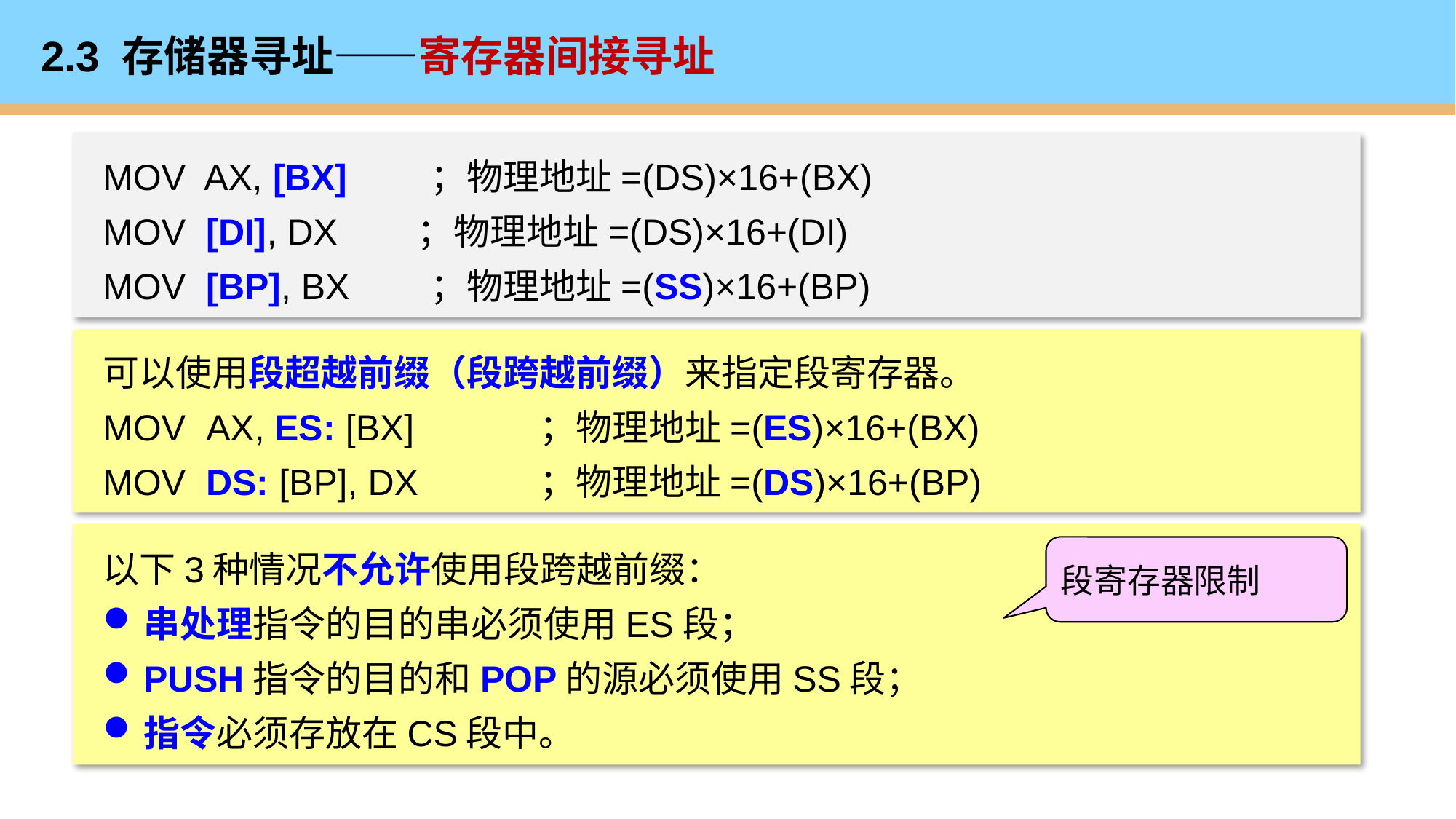

# 2.3 存储器寻址——寄存器间接寻址
MOV  AX, [BX]	；物理地址=(DS)×16+(BX)
MOV  [DI], DX       ；物理地址=(DS)×16+(DI)
MOV  [BP], BX	；物理地址=(SS)×16+(BP)
可以使用段超越前缀（段跨越前缀）来指定段寄存器。
MOV  AX, ES: [BX]         	；物理地址=(ES)×16+(BX)
MOV  DS: [BP], DX		；物理地址=(DS)×16+(BP)
以下3种情况不允许使用段跨越前缀：
串处理指令的目的串必须使用ES段；
PUSH指令的目的和POP的源必须使用SS段；
指令必须存放在CS段中。
段寄存器限制
54